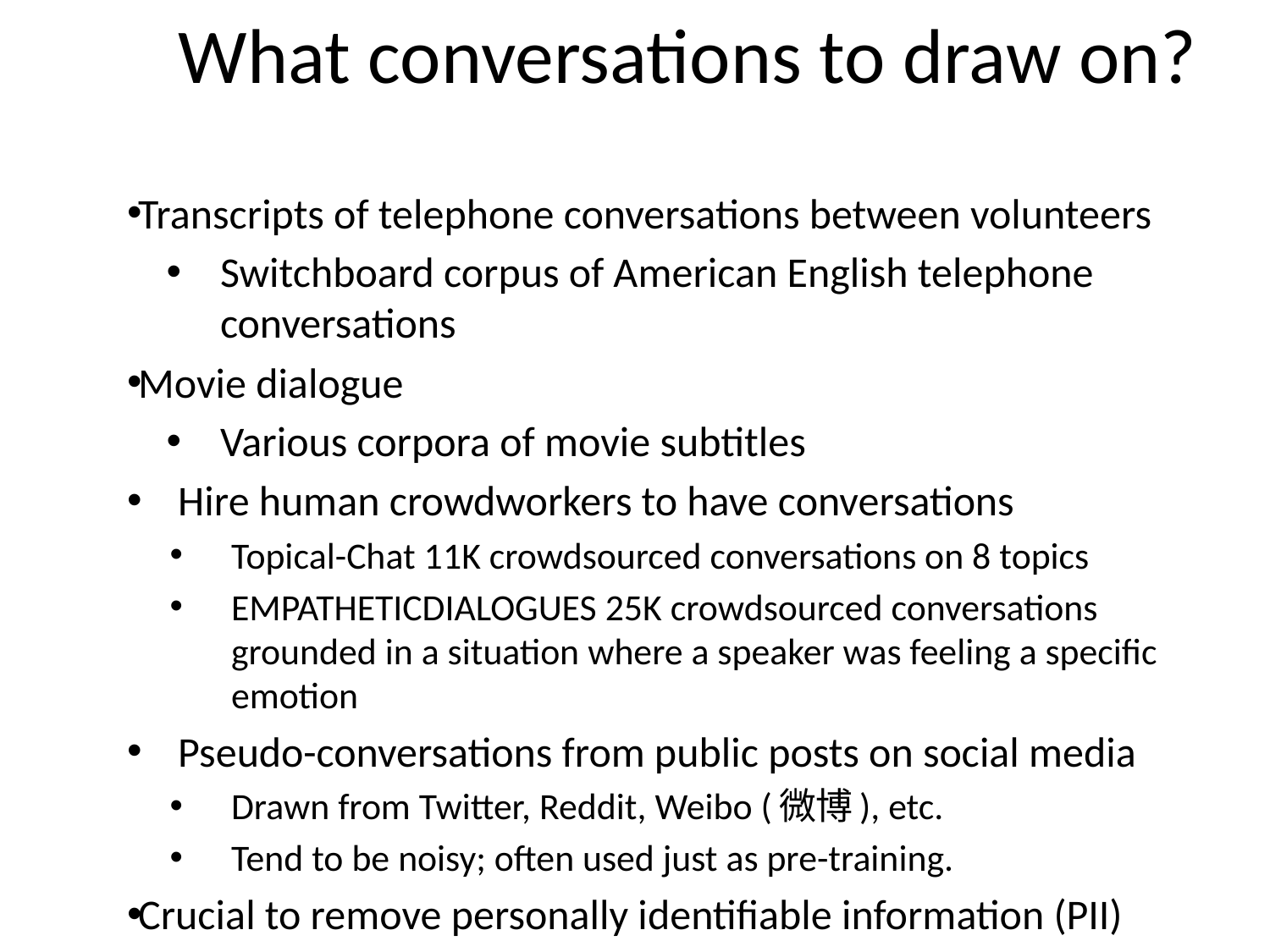

# What conversations to draw on?
Transcripts of telephone conversations between volunteers
Switchboard corpus of American English telephone conversations
Movie dialogue
Various corpora of movie subtitles
Hire human crowdworkers to have conversations
Topical-Chat 11K crowdsourced conversations on 8 topics
EmpatheticDialogues 25K crowdsourced conversations grounded in a situation where a speaker was feeling a specific emotion
Pseudo-conversations from public posts on social media
Drawn from Twitter, Reddit, Weibo (微博), etc.
Tend to be noisy; often used just as pre-training.
Crucial to remove personally identifiable information (PII)